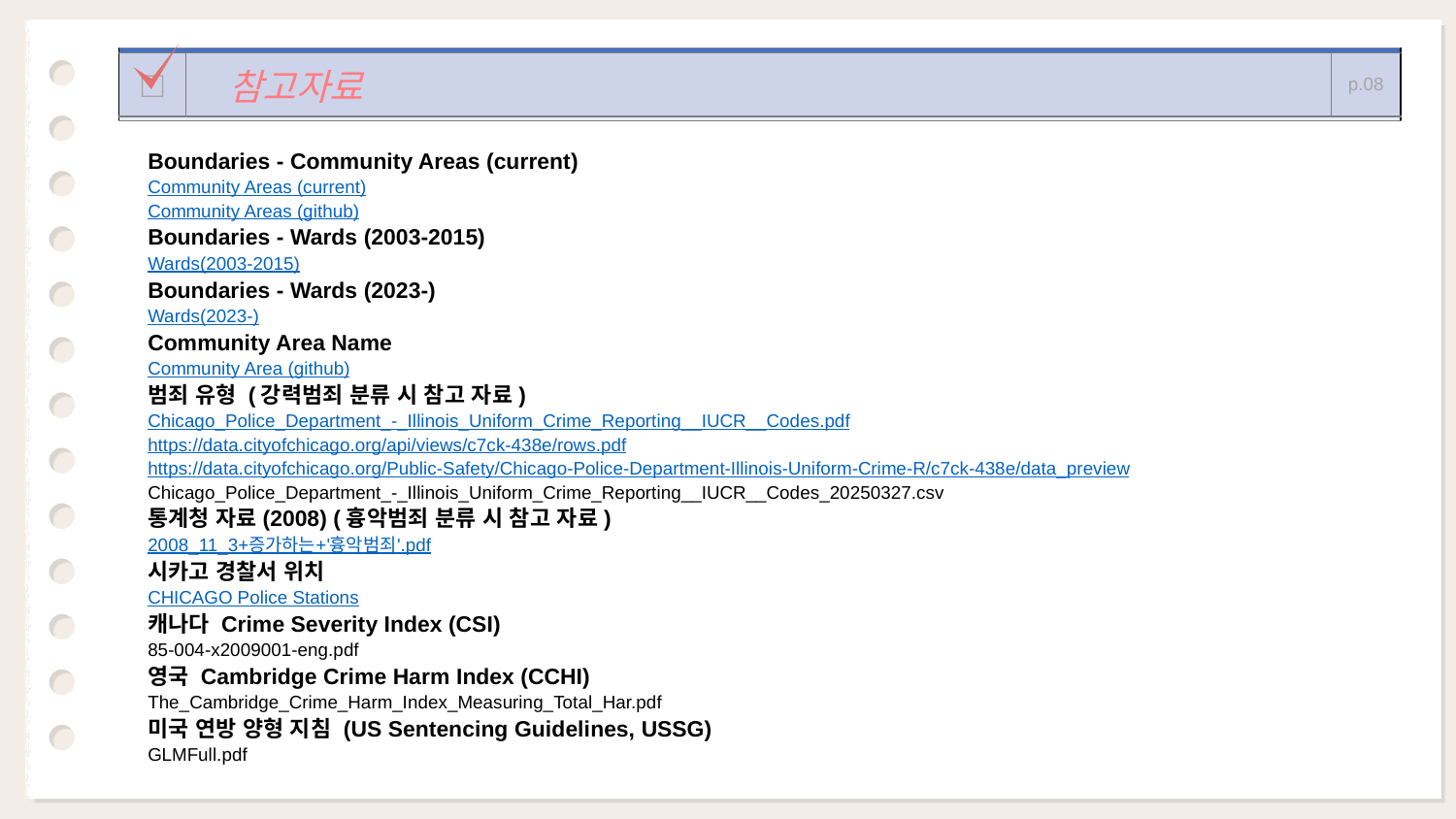

|  |  |  |
| --- | --- | --- |
| □ | 참고자료 | p.08 |
|  |  |  |
Boundaries - Community Areas (current)
Community Areas (current)
Community Areas (github)
Boundaries - Wards (2003-2015)
Wards(2003-2015)
Boundaries - Wards (2023-)
Wards(2023-)
Community Area Name
Community Area (github)
범죄 유형 (강력범죄 분류 시 참고 자료)
Chicago_Police_Department_-_Illinois_Uniform_Crime_Reporting__IUCR__Codes.pdf
https://data.cityofchicago.org/api/views/c7ck-438e/rows.pdf
https://data.cityofchicago.org/Public-Safety/Chicago-Police-Department-Illinois-Uniform-Crime-R/c7ck-438e/data_preview
Chicago_Police_Department_-_Illinois_Uniform_Crime_Reporting__IUCR__Codes_20250327.csv
통계청 자료(2008) (흉악범죄 분류 시 참고 자료)
2008_11_3+증가하는+'흉악범죄'.pdf
시카고 경찰서 위치
CHICAGO Police Stations
캐나다 Crime Severity Index (CSI)
85-004-x2009001-eng.pdf
영국 Cambridge Crime Harm Index (CCHI)
The_Cambridge_Crime_Harm_Index_Measuring_Total_Har.pdf
미국 연방 양형 지침 (US Sentencing Guidelines, USSG)
GLMFull.pdf